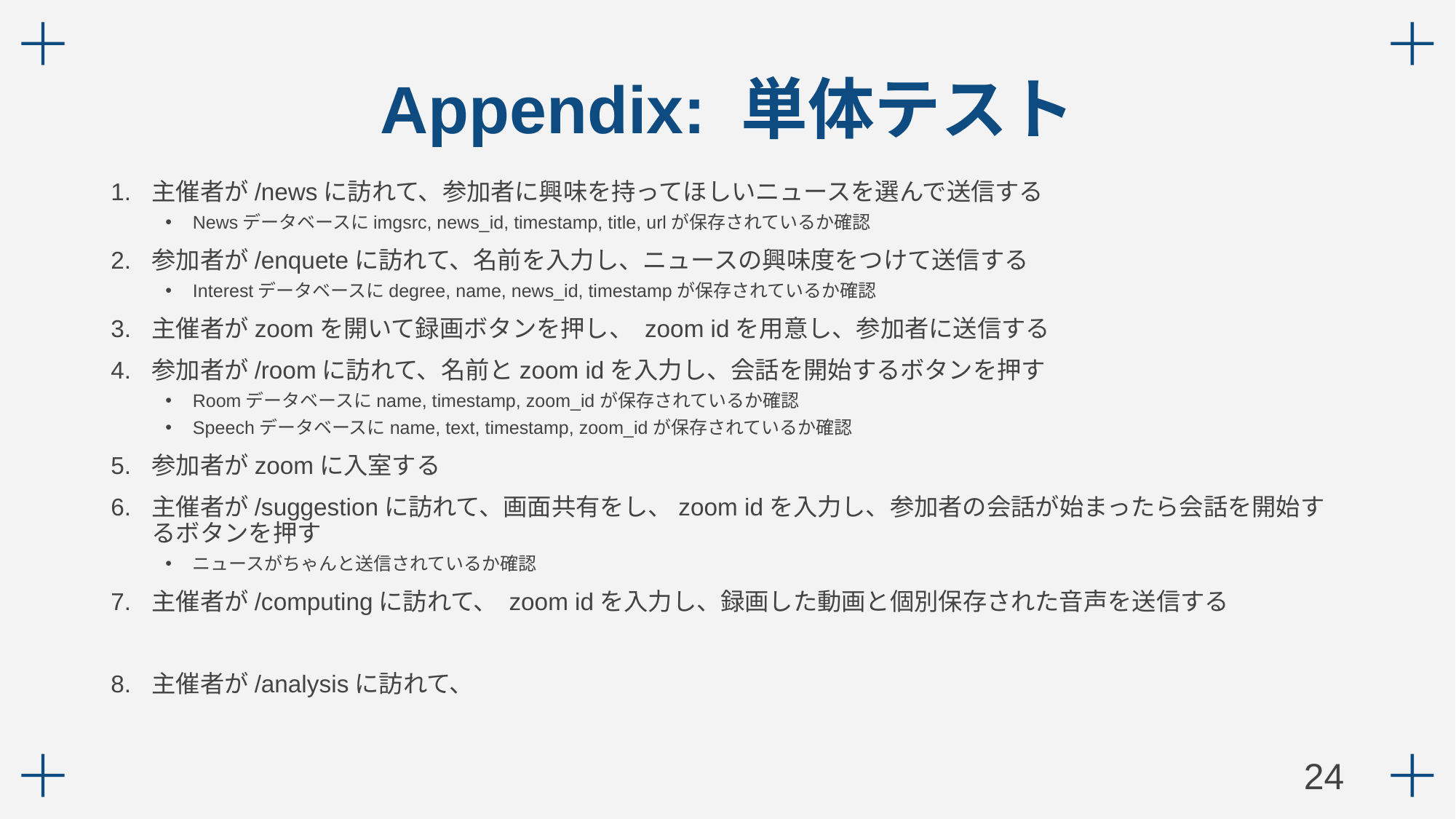

# Appendix: 単体テスト
主催者が/newsに訪れて、参加者に興味を持ってほしいニュースを選んで送信する
Newsデータベースにimgsrc, news_id, timestamp, title, urlが保存されているか確認
参加者が/enqueteに訪れて、名前を入力し、ニュースの興味度をつけて送信する
Interestデータベースにdegree, name, news_id, timestampが保存されているか確認
主催者がzoomを開いて録画ボタンを押し、 zoom idを用意し、参加者に送信する
参加者が/roomに訪れて、名前とzoom idを入力し、会話を開始するボタンを押す
Roomデータベースにname, timestamp, zoom_idが保存されているか確認
Speechデータベースにname, text, timestamp, zoom_idが保存されているか確認
参加者がzoomに入室する
主催者が/suggestionに訪れて、画面共有をし、zoom idを入力し、参加者の会話が始まったら会話を開始するボタンを押す
ニュースがちゃんと送信されているか確認
主催者が/computingに訪れて、 zoom idを入力し、録画した動画と個別保存された音声を送信する

主催者が/analysisに訪れて、
24